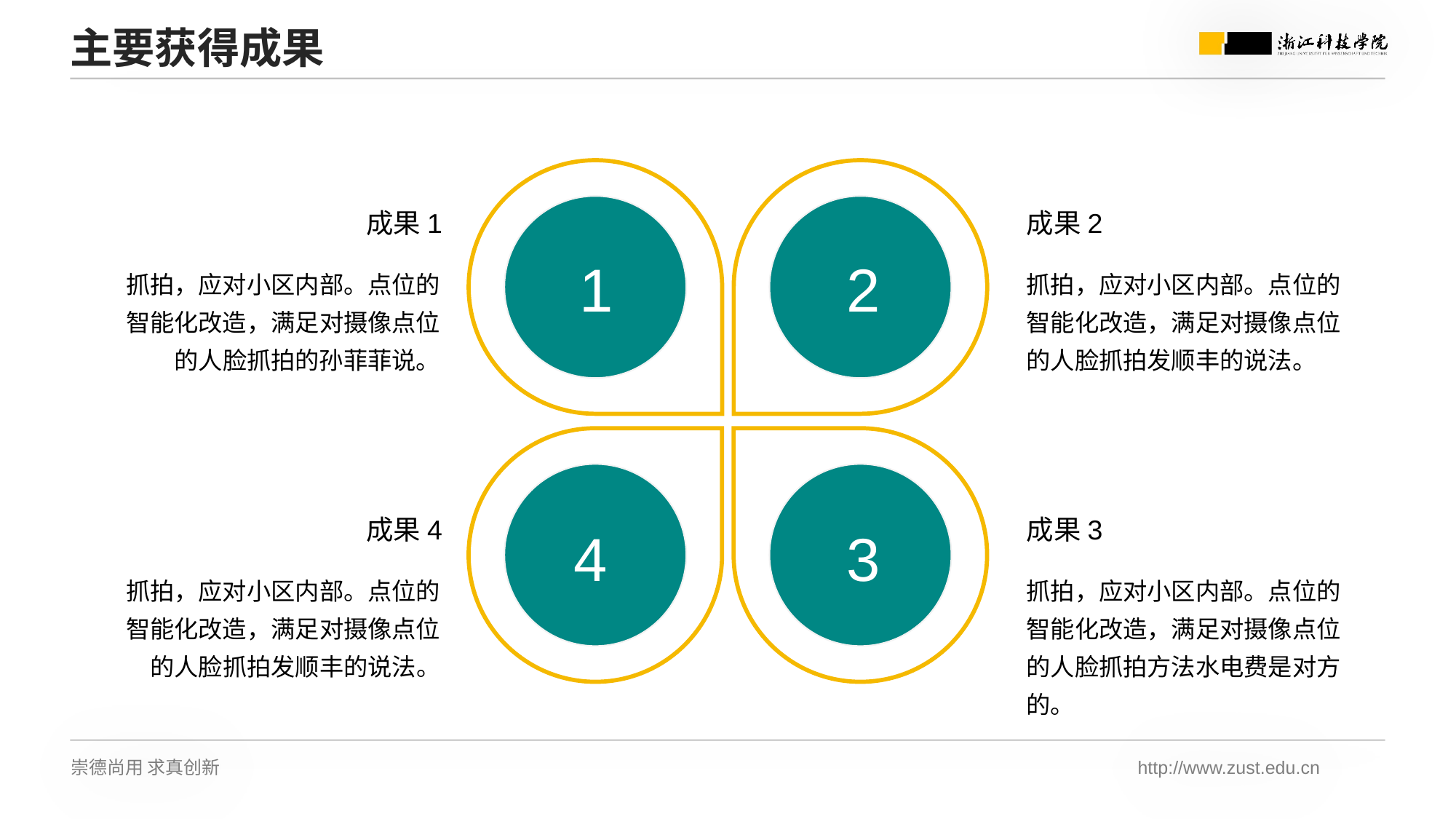

主要获得成果

成果1

成果2

1
2
抓拍，应对小区内部。点位的智能化改造，满足对摄像点位的人脸抓拍的孙菲菲说。

抓拍，应对小区内部。点位的智能化改造，满足对摄像点位的人脸抓拍发顺丰的说法。

成果4
成果3
4
3
抓拍，应对小区内部。点位的智能化改造，满足对摄像点位的人脸抓拍发顺丰的说法。

抓拍，应对小区内部。点位的智能化改造，满足对摄像点位的人脸抓拍方法水电费是对方的。